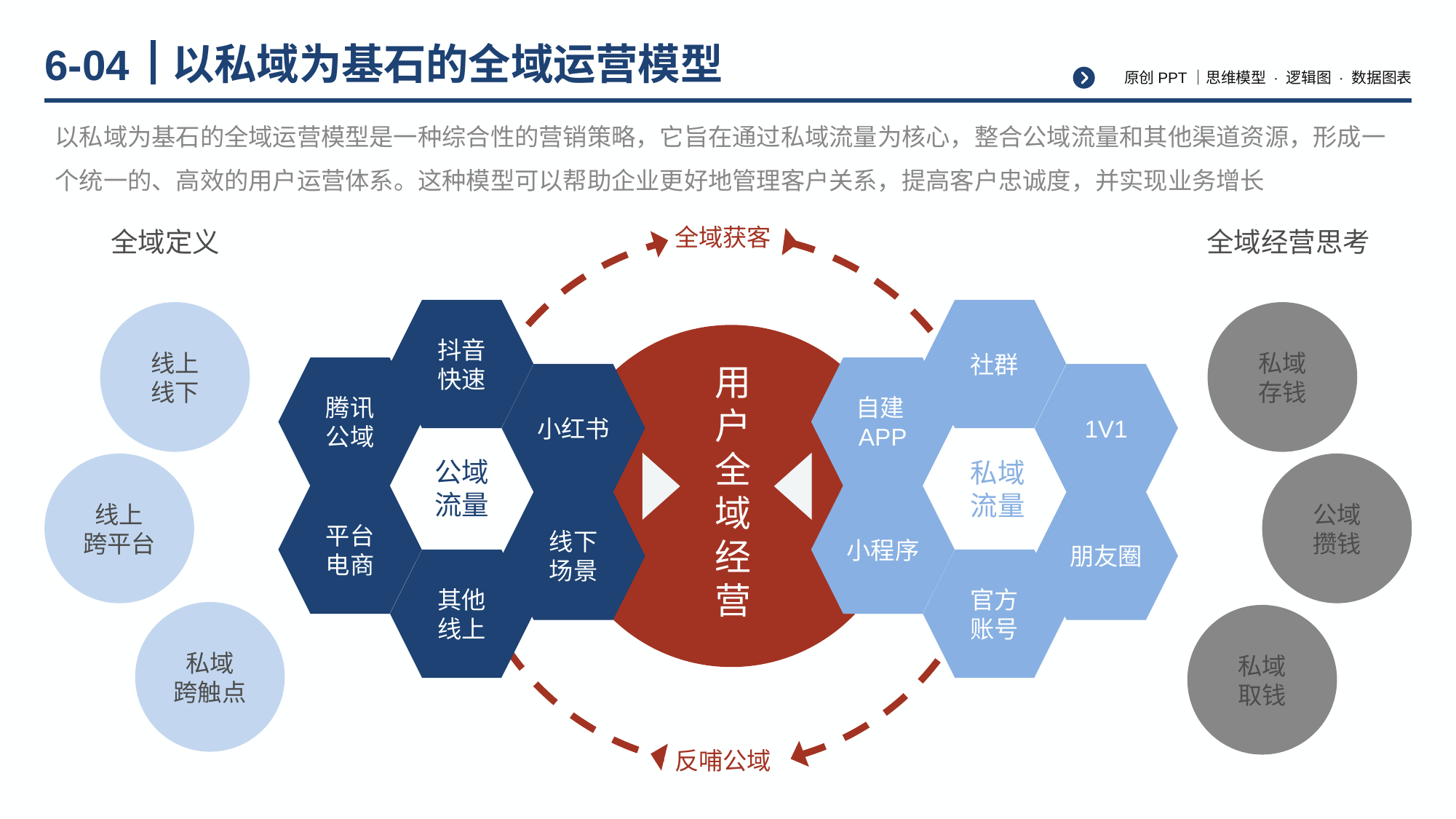

# 以私域为基石的全域运营模型
6-04
以私域为基石的全域运营模型是一种综合性的营销策略，它旨在通过私域流量为核心，整合公域流量和其他渠道资源，形成一个统一的、高效的用户运营体系。这种模型可以帮助企业更好地管理客户关系，提高客户忠诚度，并实现业务增长
全域获客
全域定义
全域经营思考

抖音
快速
社群
线上
线下
私域
存钱

用户全域经营
腾讯
公域
自建APP
小红书
1V1

线上
跨平台
公域
攒钱
公域
流量
私域
流量

平台
电商
小程序
线下
场景
朋友圈
其他
线上
官方
账号
私域
跨触点
私域
取钱
反哺公域